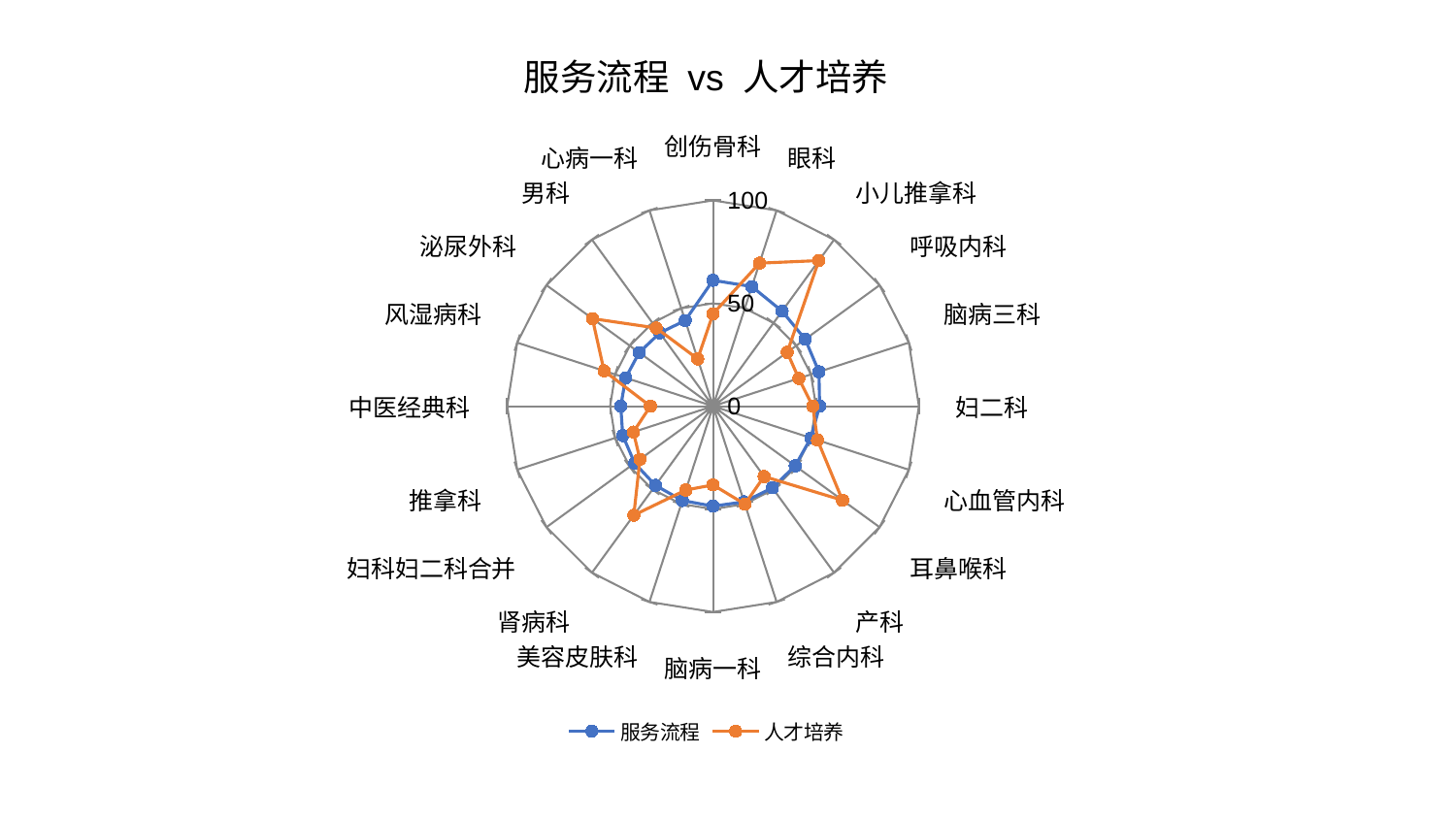

### Chart: 服务流程 vs 人才培养

| Category | 服务流程 | 人才培养 |
|---|---|---|
| 创伤骨科 | 61.16376891894468 | 44.89885041933252 |
| 眼科 | 61.11895471918926 | 73.08653382311967 |
| 小儿推拿科 | 57.08383462057492 | 87.46007616817246 |
| 呼吸内科 | 55.34408650291512 | 44.54185026727199 |
| 脑病三科 | 54.11453628340275 | 43.789697844884124 |
| 妇二科 | 51.76422330940092 | 48.43297404296072 |
| 心血管内科 | 49.957376645078156 | 53.370609177985045 |
| 耳鼻喉科 | 49.32401370179849 | 77.73473427139264 |
| 产科 | 49.046441416702734 | 42.23397397820378 |
| 综合内科 | 48.860899163253215 | 50.05242317029879 |
| 脑病一科 | 48.60277881422621 | 38.26835827279725 |
| 美容皮肤科 | 48.208187452555975 | 42.83708438571117 |
| 肾病科 | 47.59114033150776 | 65.48310846958479 |
| 妇科妇二科合并 | 47.08069662573476 | 43.90168760896595 |
| 推拿科 | 46.11172196932235 | 40.70863773590477 |
| 中医经典科 | 44.83755671534094 | 30.447541720482167 |
| 风湿病科 | 44.6305661573776 | 55.65117330361246 |
| 泌尿外科 | 44.340685158841666 | 72.40351469628729 |
| 男科 | 44.00826949594723 | 46.98571565218956 |
| 心病一科 | 43.78566306972093 | 24.154468263094063 |
66